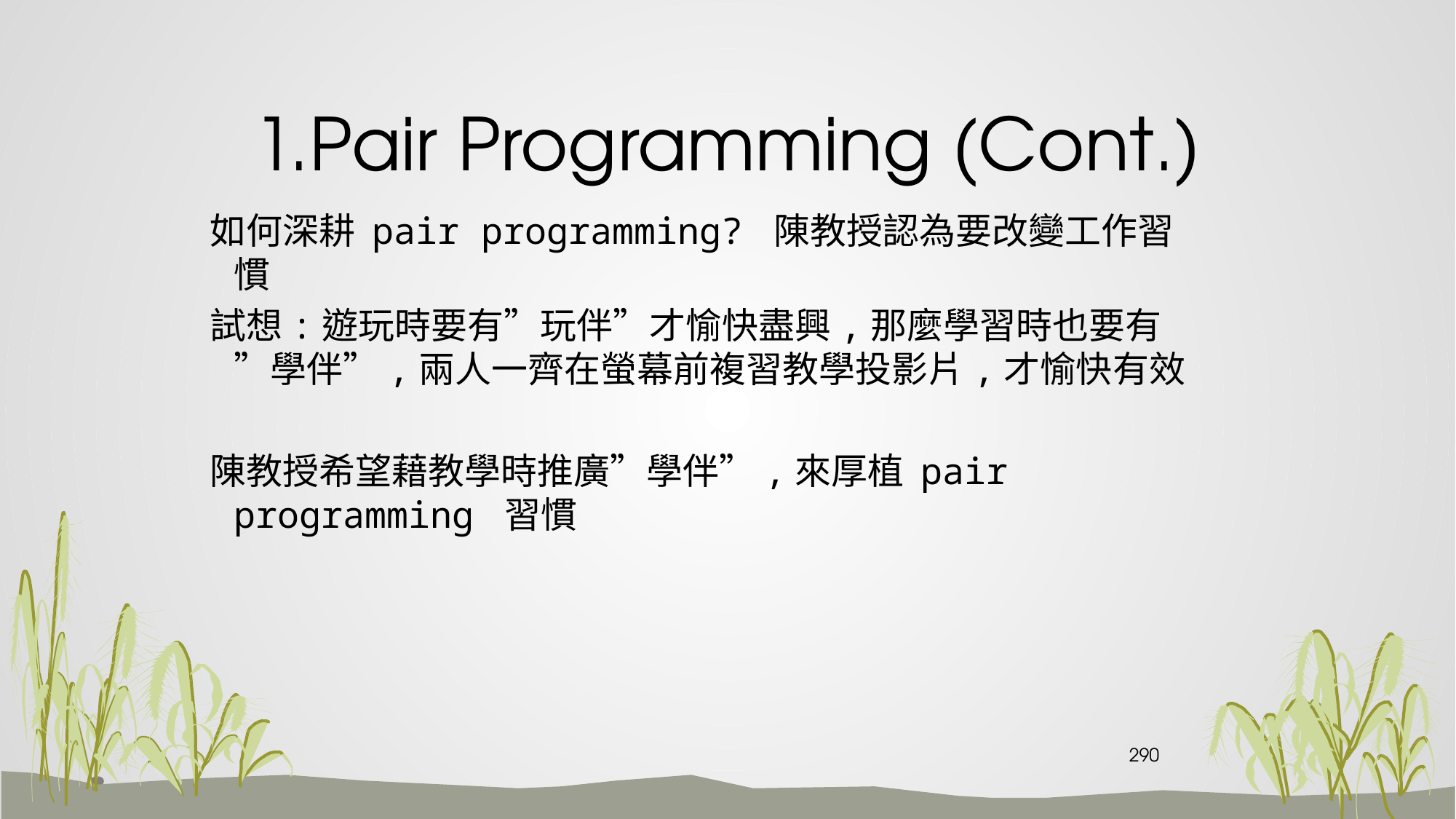

# 1.Pair Programming (Cont.)
 如何深耕 pair programming? 陳教授認為要改變工作習慣
 試想:遊玩時要有”玩伴”才愉快盡興,那麼學習時也要有”學伴”,兩人一齊在螢幕前複習教學投影片,才愉快有效

 陳教授希望藉教學時推廣”學伴”,來厚植 pair programming 習慣
290